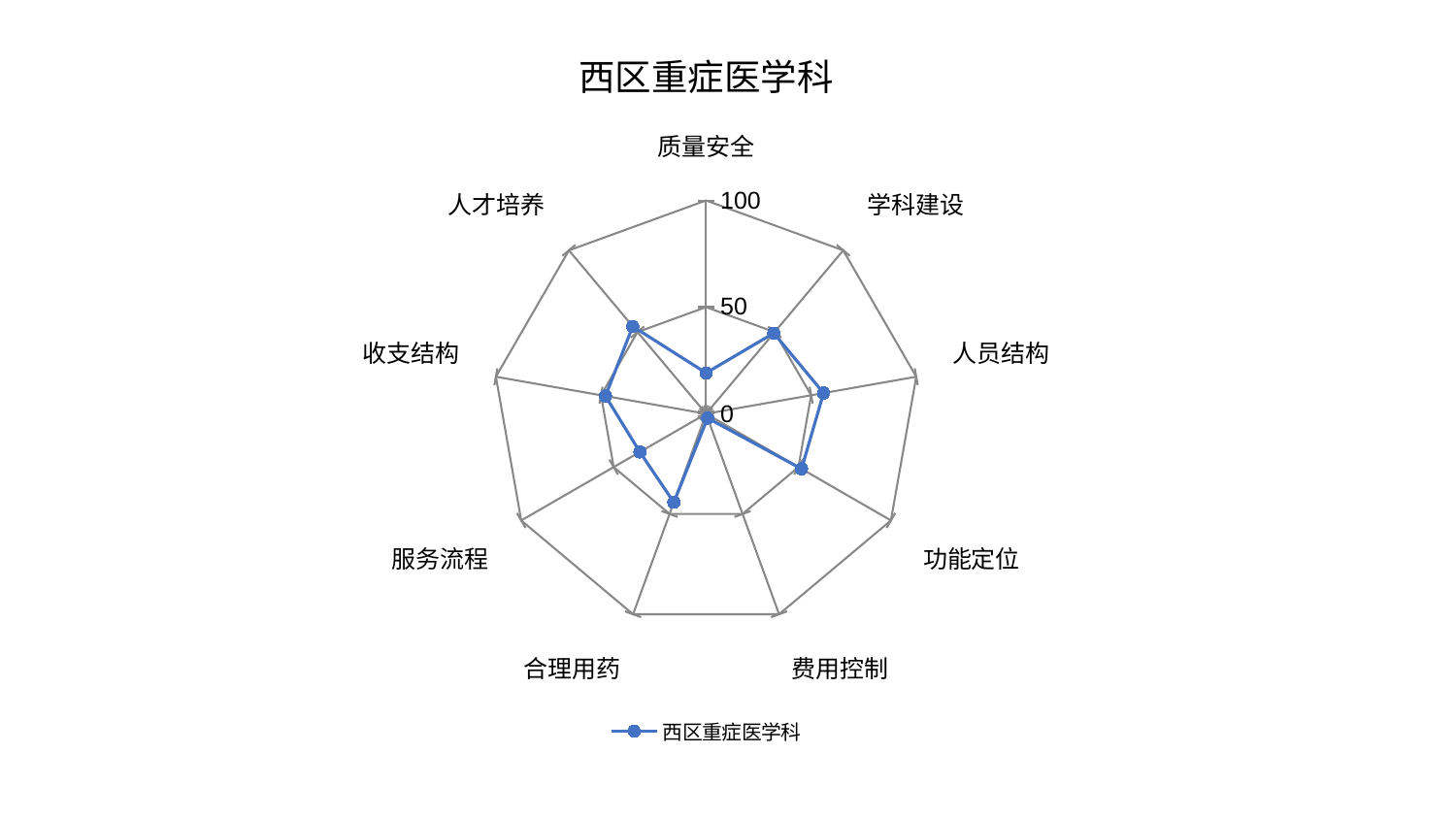

### Chart: 西区重症医学科

| Category | 西区重症医学科 |
|---|---|
| 质量安全 | 19.160155464748907 |
| 学科建设 | 49.37998491203784 |
| 人员结构 | 55.90576790620639 |
| 功能定位 | 51.656860770542146 |
| 费用控制 | 2.145798428303851 |
| 合理用药 | 44.174151762701655 |
| 服务流程 | 35.845520591465565 |
| 收支结构 | 47.889041806140376 |
| 人才培养 | 53.46138982534982 |
83